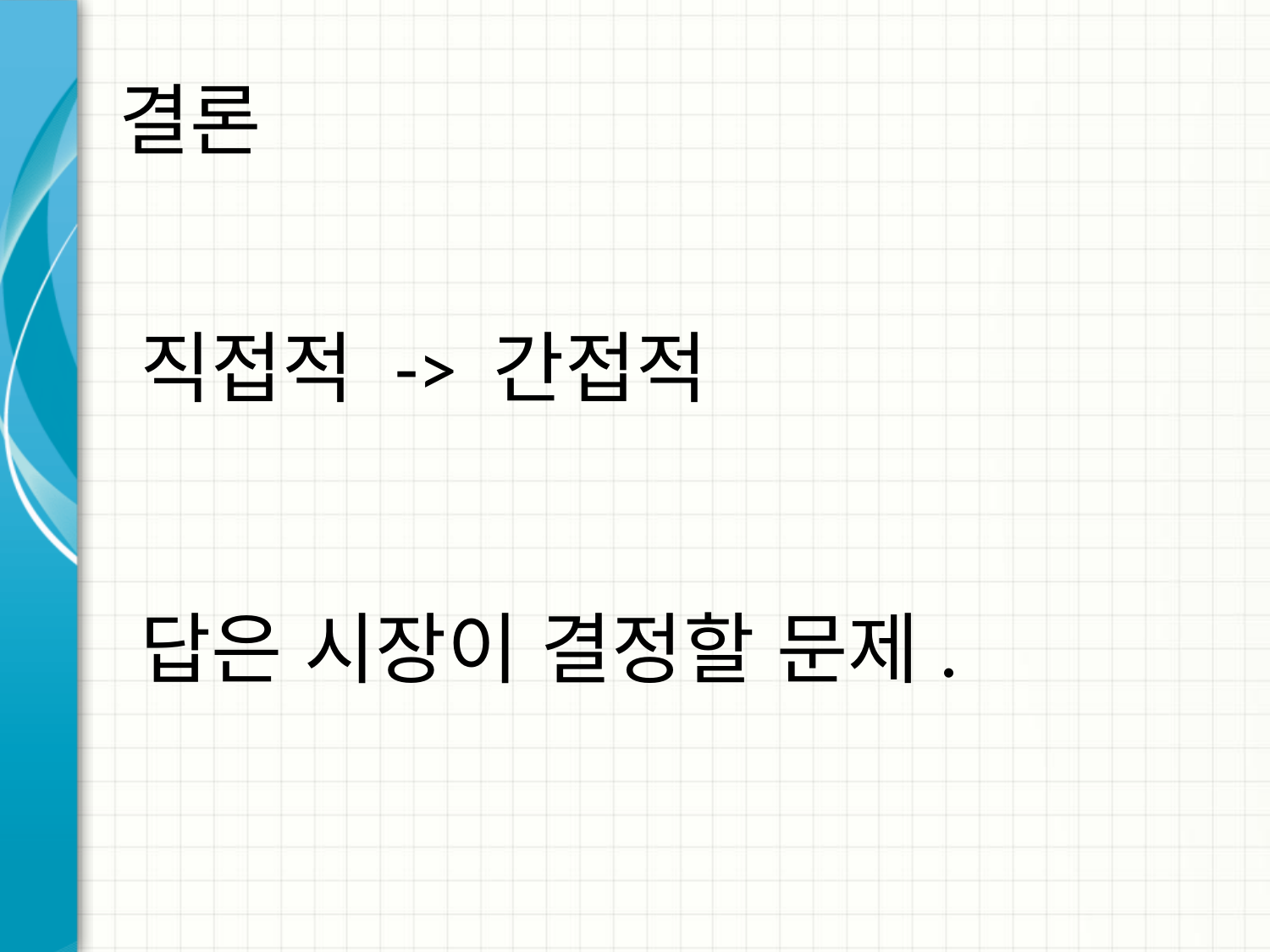

# 결론
직접적 -> 간접적
답은 시장이 결정할 문제.